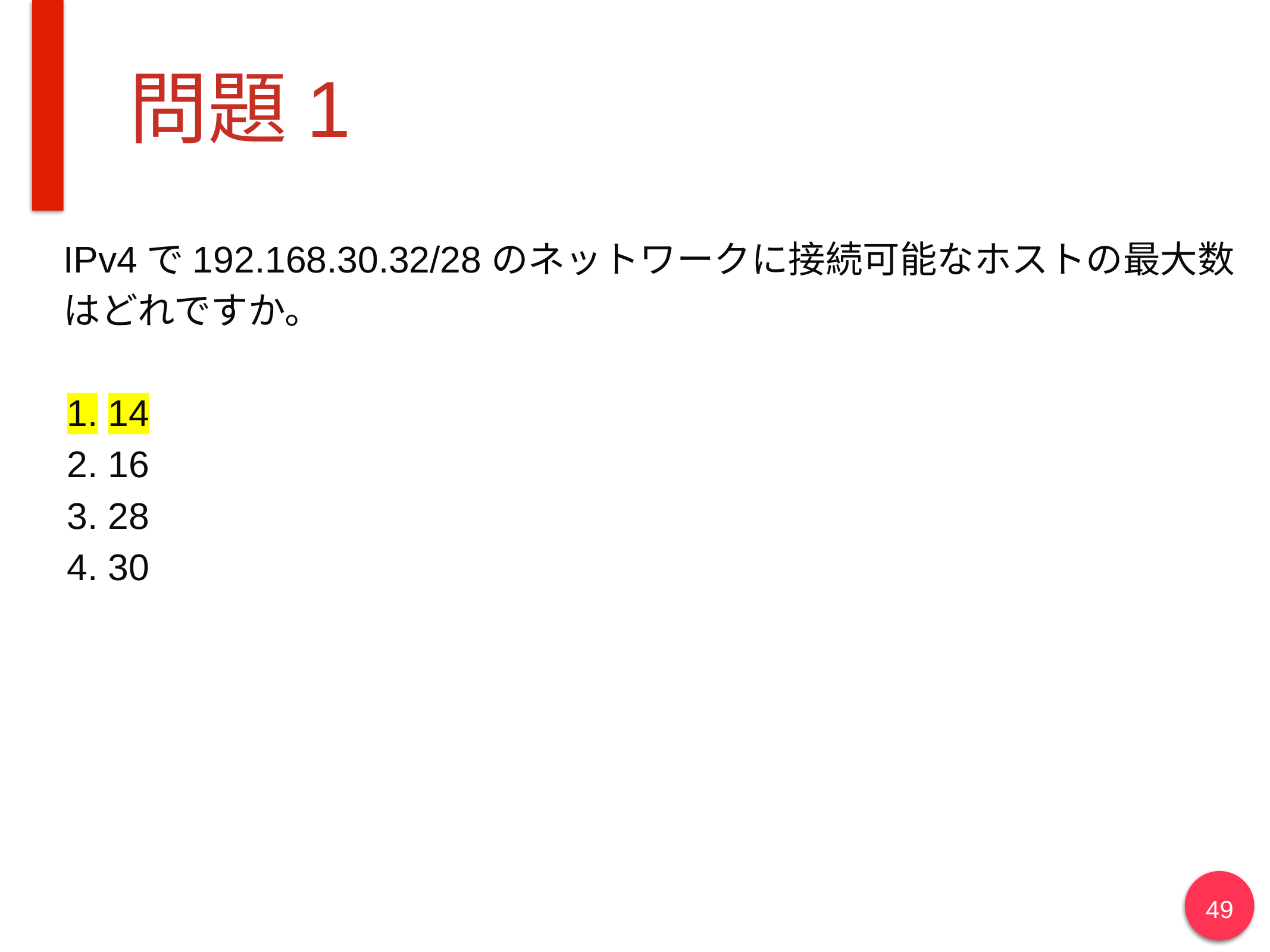

# 問題1
IPv4で192.168.30.32/28のネットワークに接続可能なホストの最大数はどれですか。

14
16
28
30

49